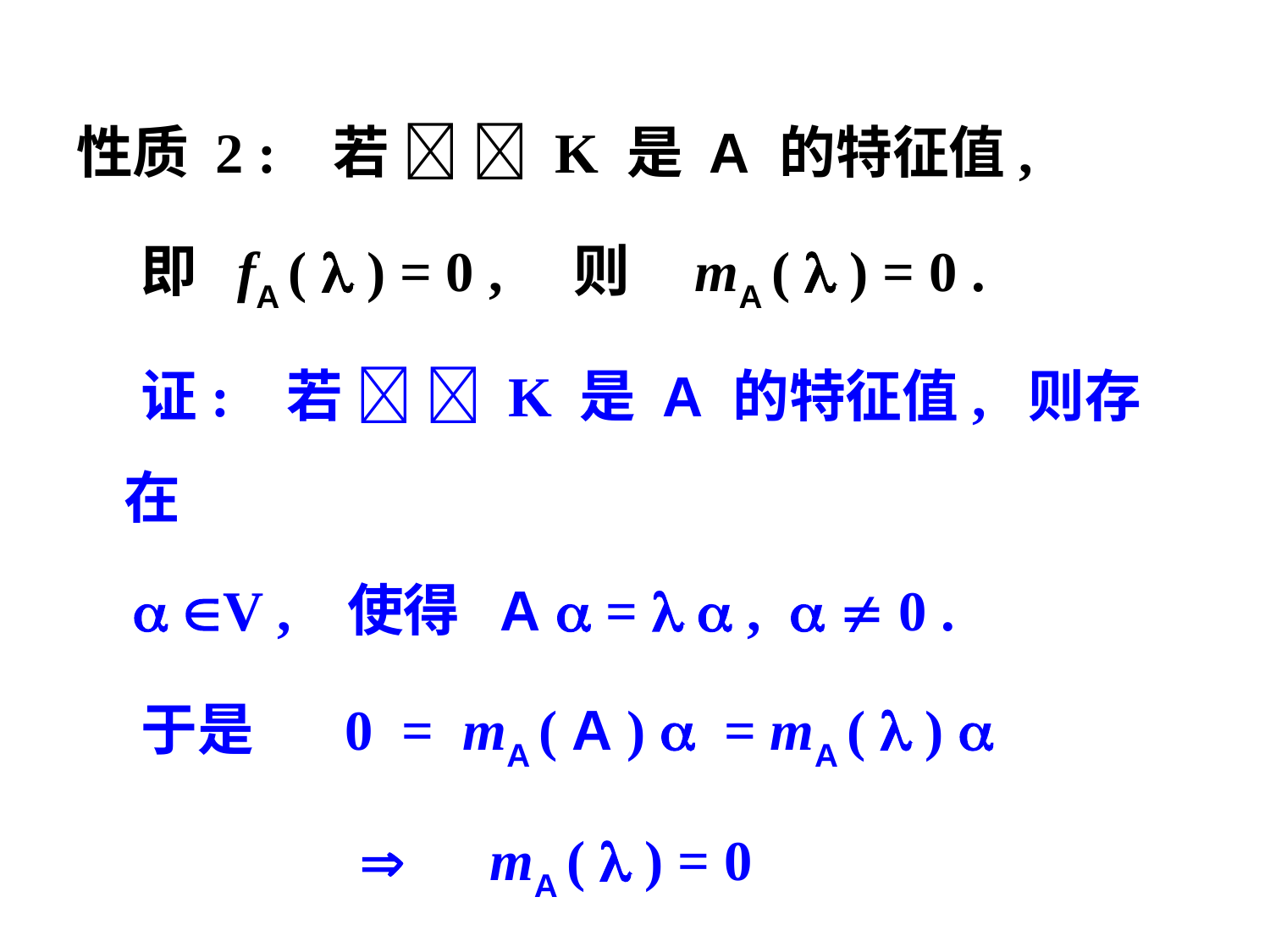

性质 2 :   若 λ ∈ K 是 A 的特征值,
    即  fA ( λ ) = 0 ,    则    mA ( λ ) = 0 .
    证:   若 λ ∈ K 是 A 的特征值,  则存在
    α ∈V ,   使得  A α = λ α ,  α ≠ 0 .
    于是      0  =  mA ( A ) α  = mA ( λ ) α
                    ⇒      mA ( λ ) = 0